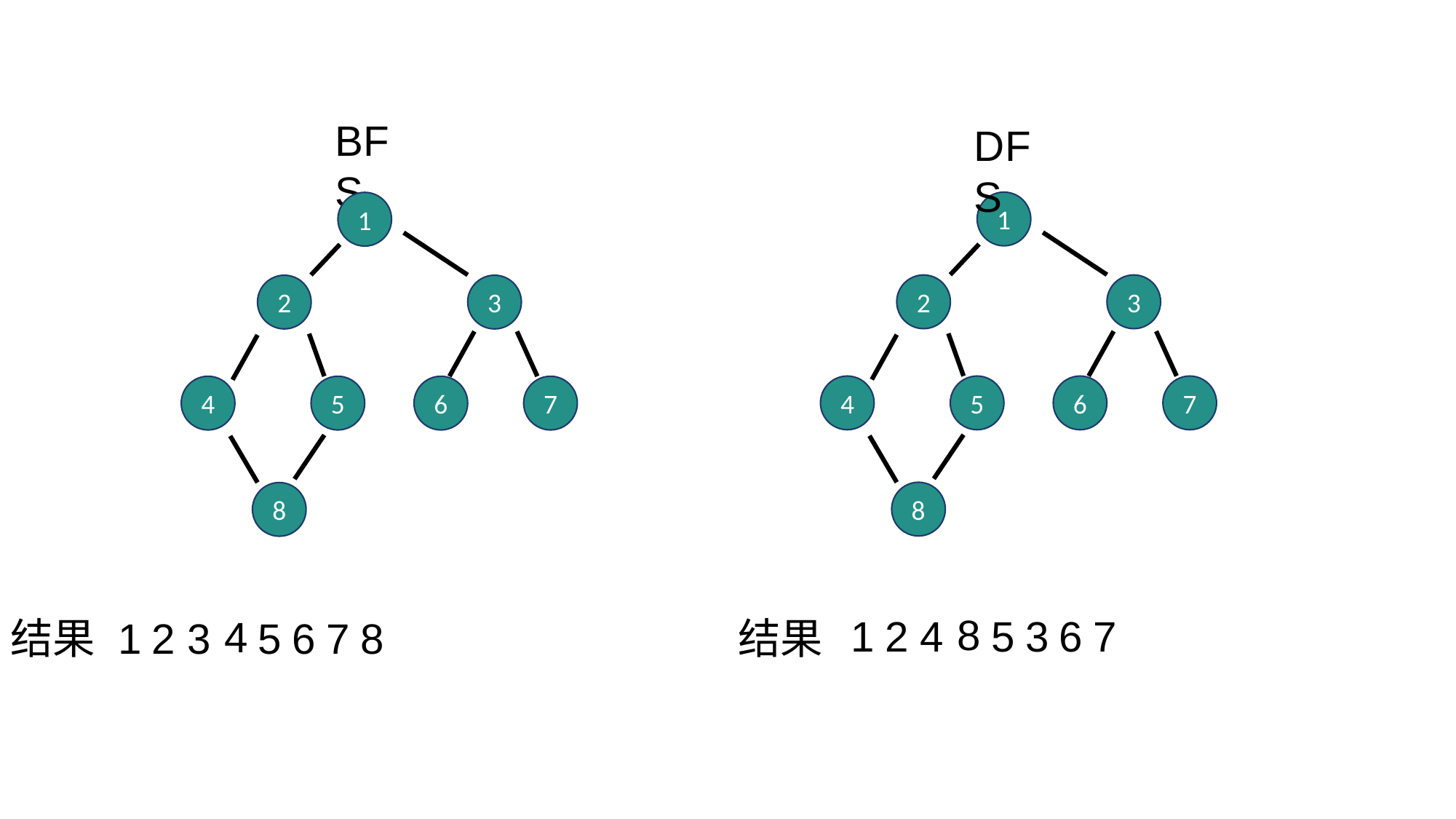

BFS
DFS
1
1
2
3
2
3
4
5
6
7
4
5
6
7
8
8
8
1
2
4
5
3
6
7
4
结果
1
2
3
5
6
7
8
结果